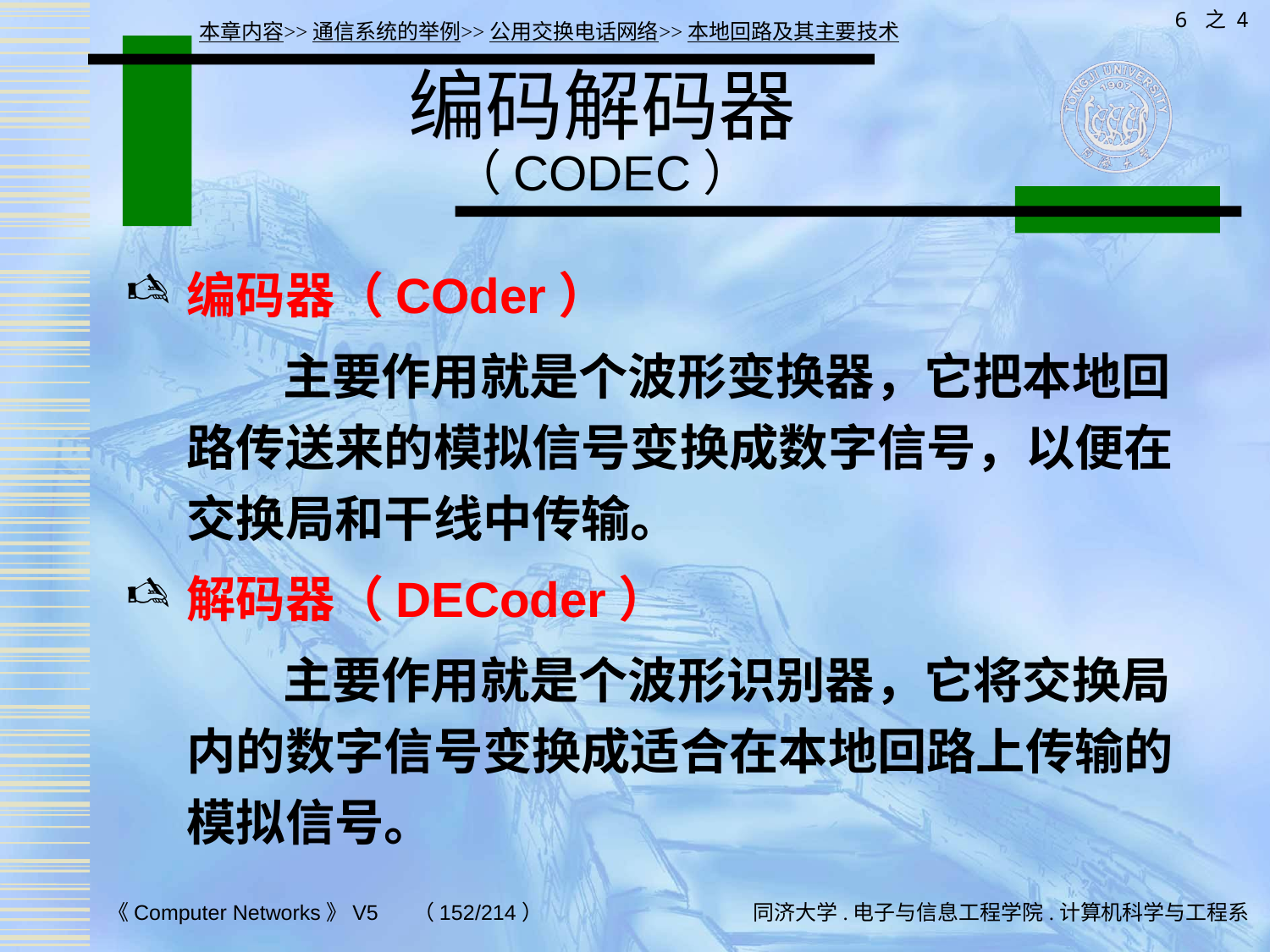

6 之 4
本章内容>>通信系统的举例>>公用交换电话网络>>本地回路及其主要技术
# 编码解码器 （CODEC）
编码器（COder）
             主要作用就是个波形变换器，它把本地回路传送来的模拟信号变换成数字信号，以便在交换局和干线中传输。
解码器（DECoder）
             主要作用就是个波形识别器，它将交换局内的数字信号变换成适合在本地回路上传输的模拟信号。